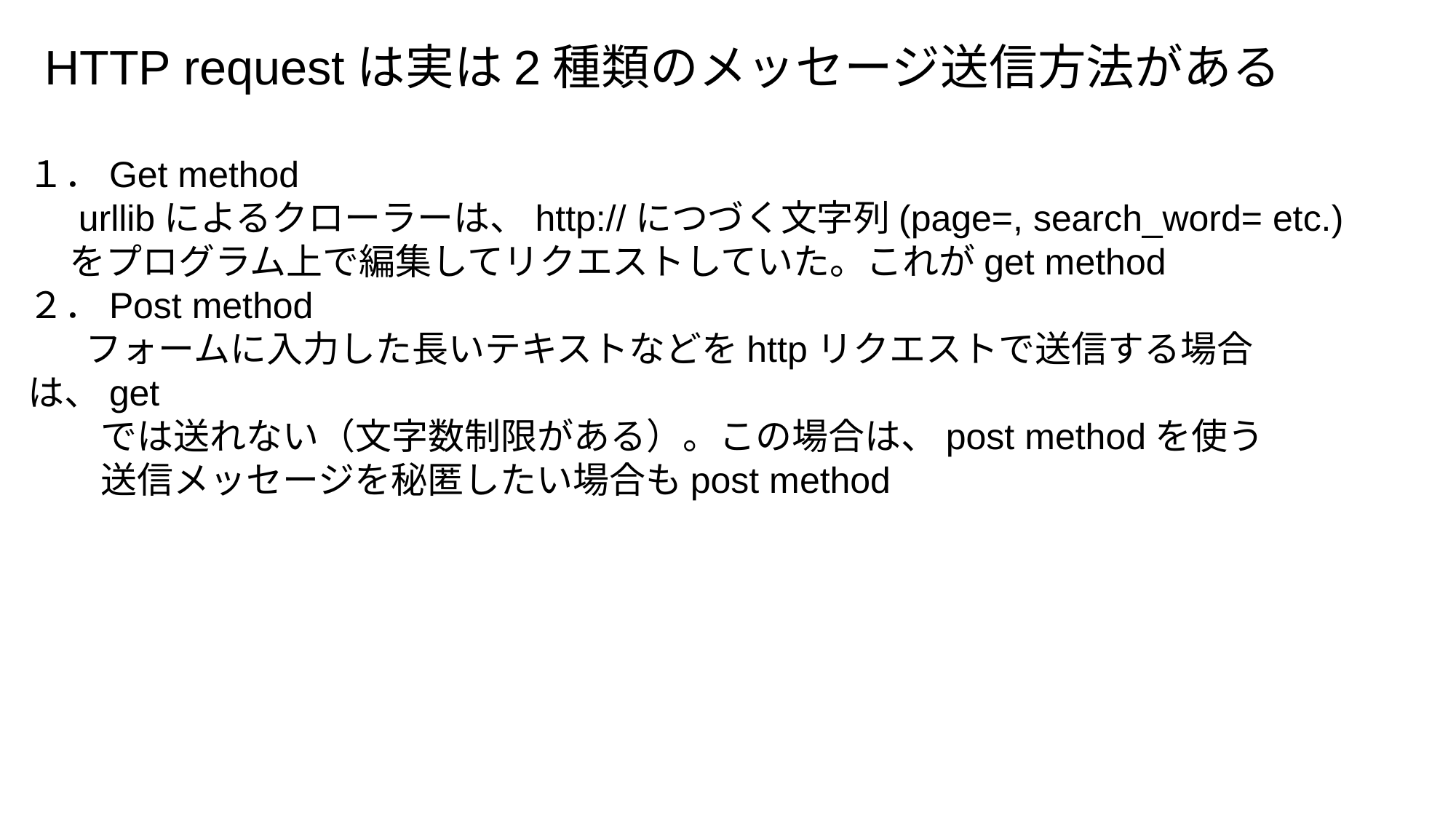

HTTP requestは実は2種類のメッセージ送信方法がある
１．Get method
     urllibによるクローラーは、http://につづく文字列(page=, search_word= etc.)
    をプログラム上で編集してリクエストしていた。これがget method
２．Post method
      フォームに入力した長いテキストなどをhttpリクエストで送信する場合は、get
　　では送れない（文字数制限がある）。この場合は、post methodを使う
　　送信メッセージを秘匿したい場合もpost method